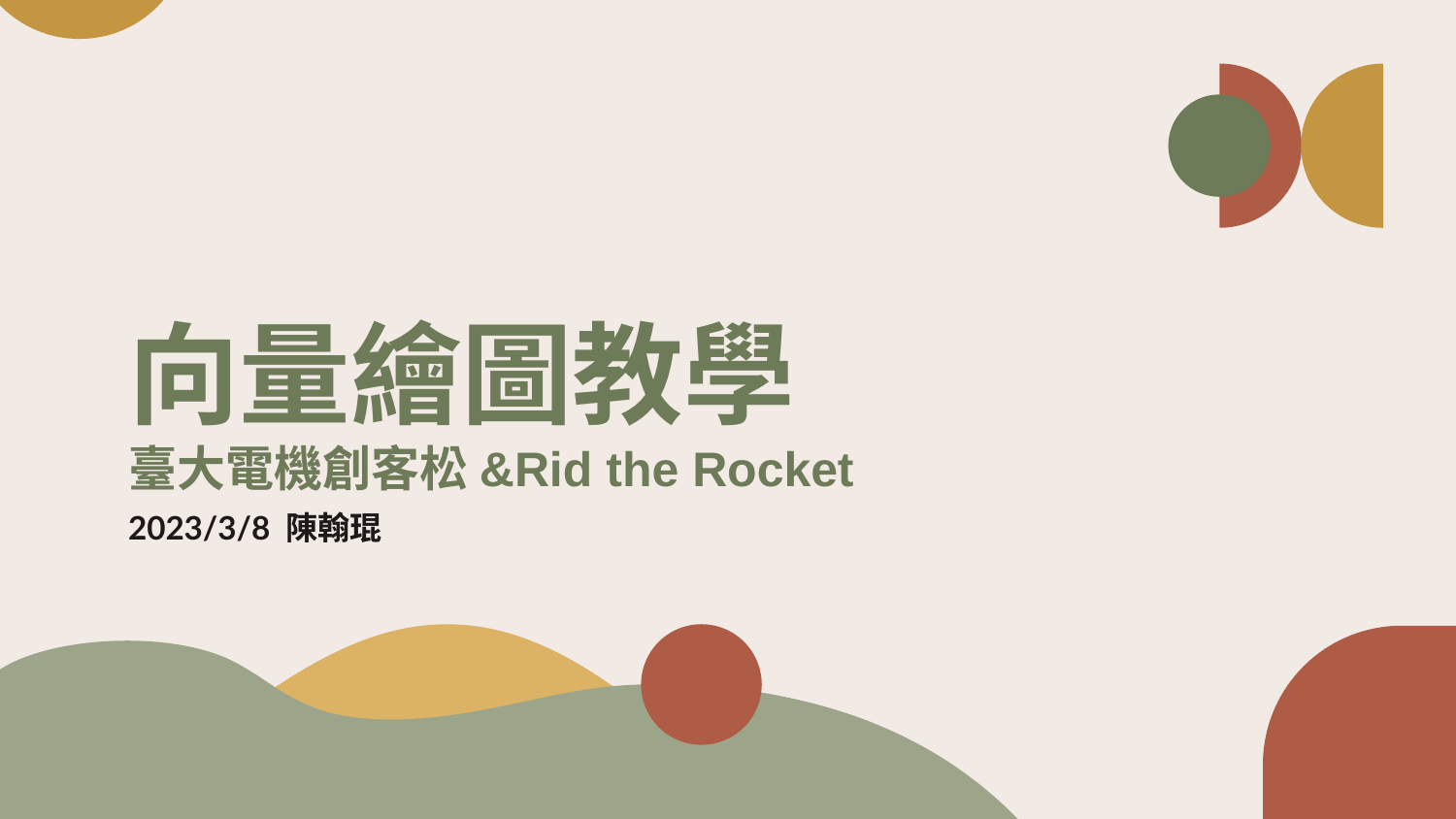

# 向量繪圖教學 臺大電機創客松&Rid the Rocket
2023/3/8 陳翰琨